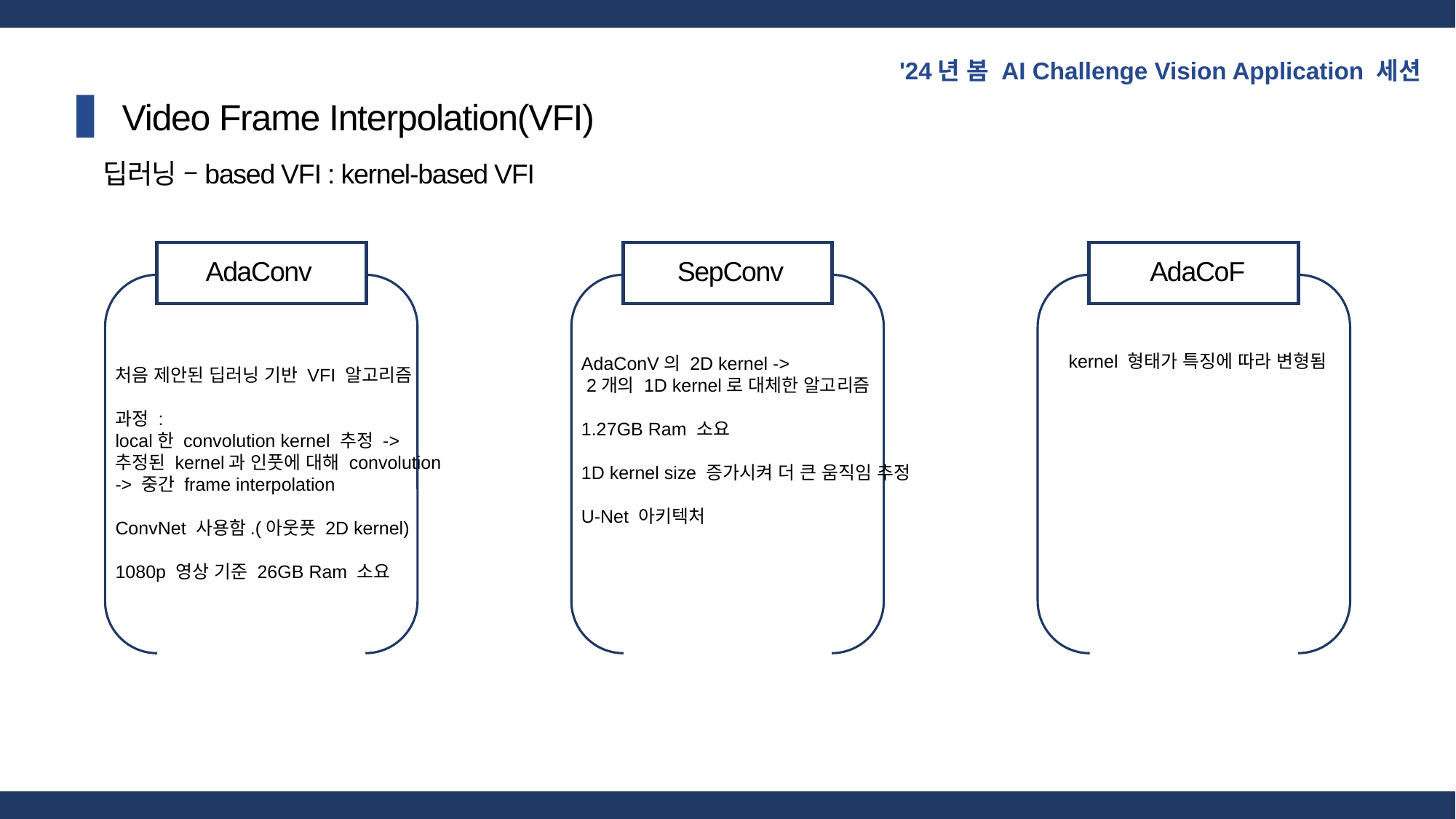

'24년 봄 AI Challenge Vision Application 세션
Video Frame Interpolation(VFI)

딥러닝 –based VFI : kernel-based VFI

AdaConv
SepConv
AdaCoF

kernel 형태가 특징에 따라 변형됨

AdaConV의 2D kernel ->
 2개의 1D kernel로 대체한 알고리즘

1.27GB Ram 소요

1D kernel size 증가시켜 더 큰 움직임 추정

U-Net 아키텍처

처음 제안된 딥러닝 기반 VFI 알고리즘

과정 :
local한 convolution kernel 추정 ->
추정된 kernel과 인풋에 대해 convolution
-> 중간 frame interpolation

ConvNet 사용함.(아웃풋 2D kernel)

1080p 영상 기준 26GB Ram 소요